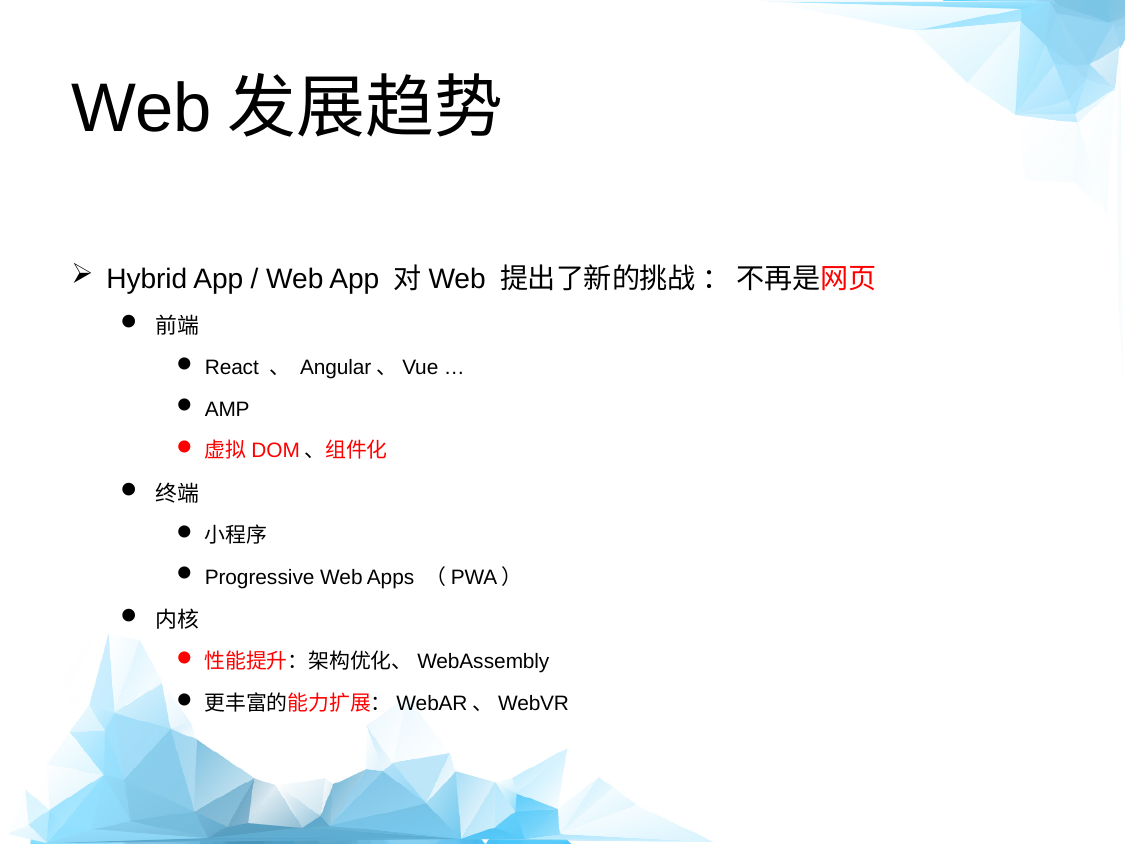

# Web发展趋势
Hybrid App / Web App 对Web 提出了新的挑战 ： 不再是网页
前端
React 、 Angular、Vue …
AMP
虚拟DOM、组件化
终端
小程序
Progressive Web Apps （PWA）
内核
性能提升：架构优化、WebAssembly
更丰富的能力扩展：WebAR、WebVR